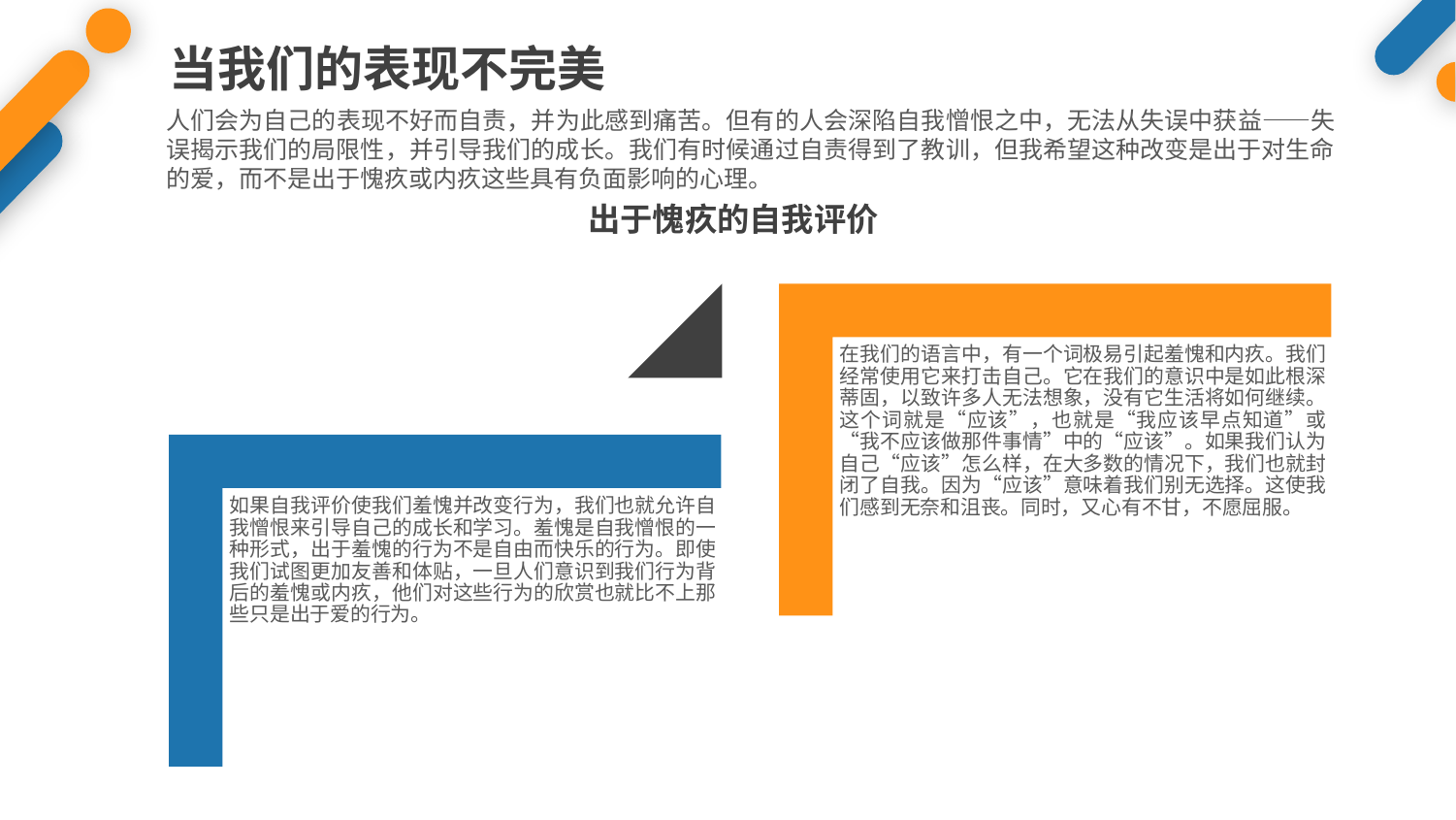

当我们的表现不完美
人们会为自己的表现不好而自责，并为此感到痛苦。但有的人会深陷自我憎恨之中，无法从失误中获益——失误揭示我们的局限性，并引导我们的成长。我们有时候通过自责得到了教训，但我希望这种改变是出于对生命的爱，而不是出于愧疚或内疚这些具有负面影响的心理。
出于愧疚的自我评价
如果自我评价使我们羞愧并改变行为，我们也就允许自我憎恨来引导自己的成长和学习。羞愧是自我憎恨的一种形式，出于羞愧的行为不是自由而快乐的行为。即使我们试图更加友善和体贴，一旦人们意识到我们行为背后的羞愧或内疚，他们对这些行为的欣赏也就比不上那些只是出于爱的行为。
在我们的语言中，有一个词极易引起羞愧和内疚。我们经常使用它来打击自己。它在我们的意识中是如此根深蒂固，以致许多人无法想象，没有它生活将如何继续。这个词就是“应该”，也就是“我应该早点知道”或“我不应该做那件事情”中的“应该”。如果我们认为自己“应该”怎么样，在大多数的情况下，我们也就封闭了自我。因为“应该”意味着我们别无选择。这使我们感到无奈和沮丧。同时，又心有不甘，不愿屈服。